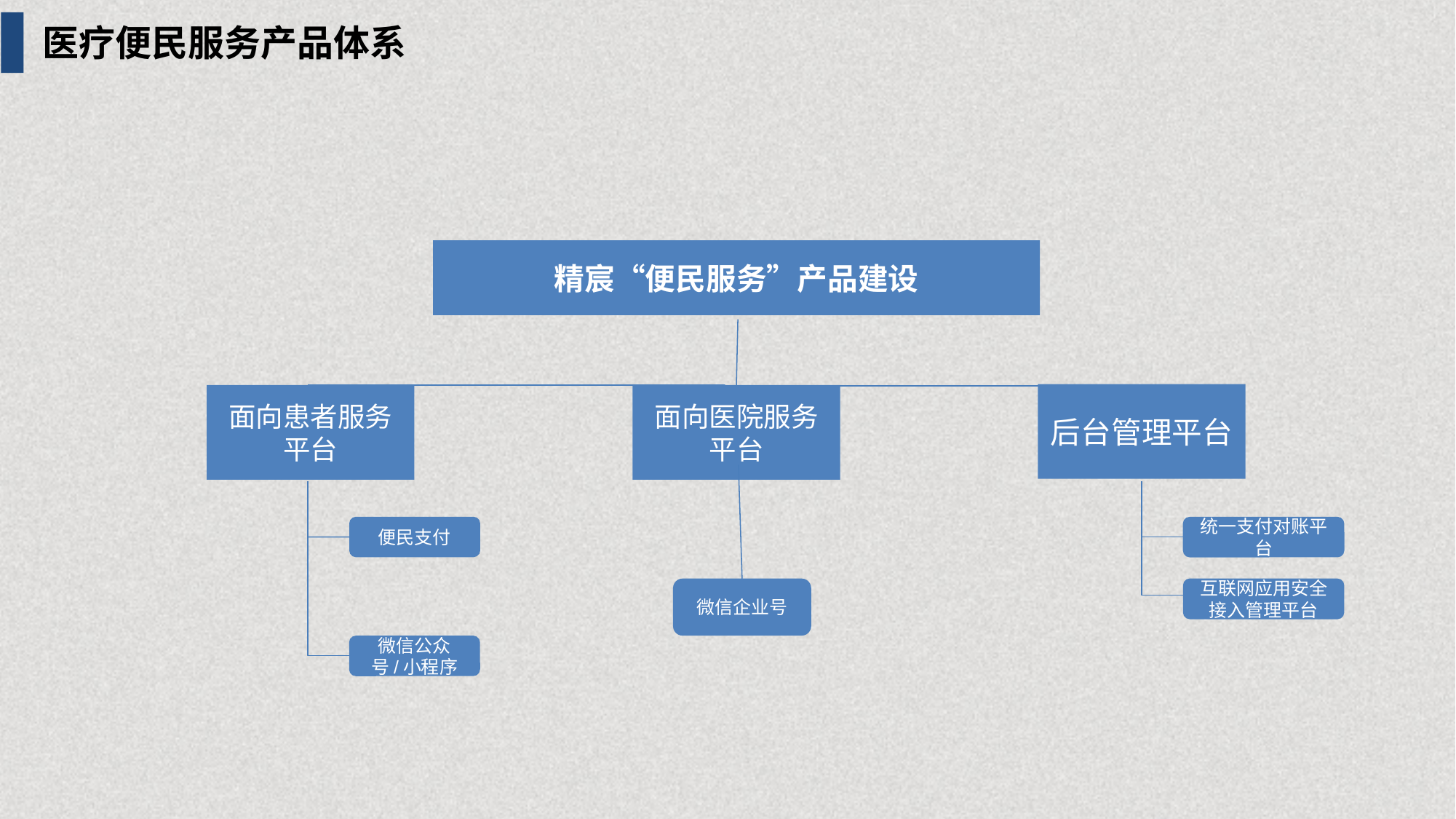

医疗便民服务产品体系
精宸“便民服务”产品建设
后台管理平台
面向医院服务平台
面向患者服务平台
便民支付
统一支付对账平台
互联网应用安全接入管理平台
微信企业号
微信公众号/小程序